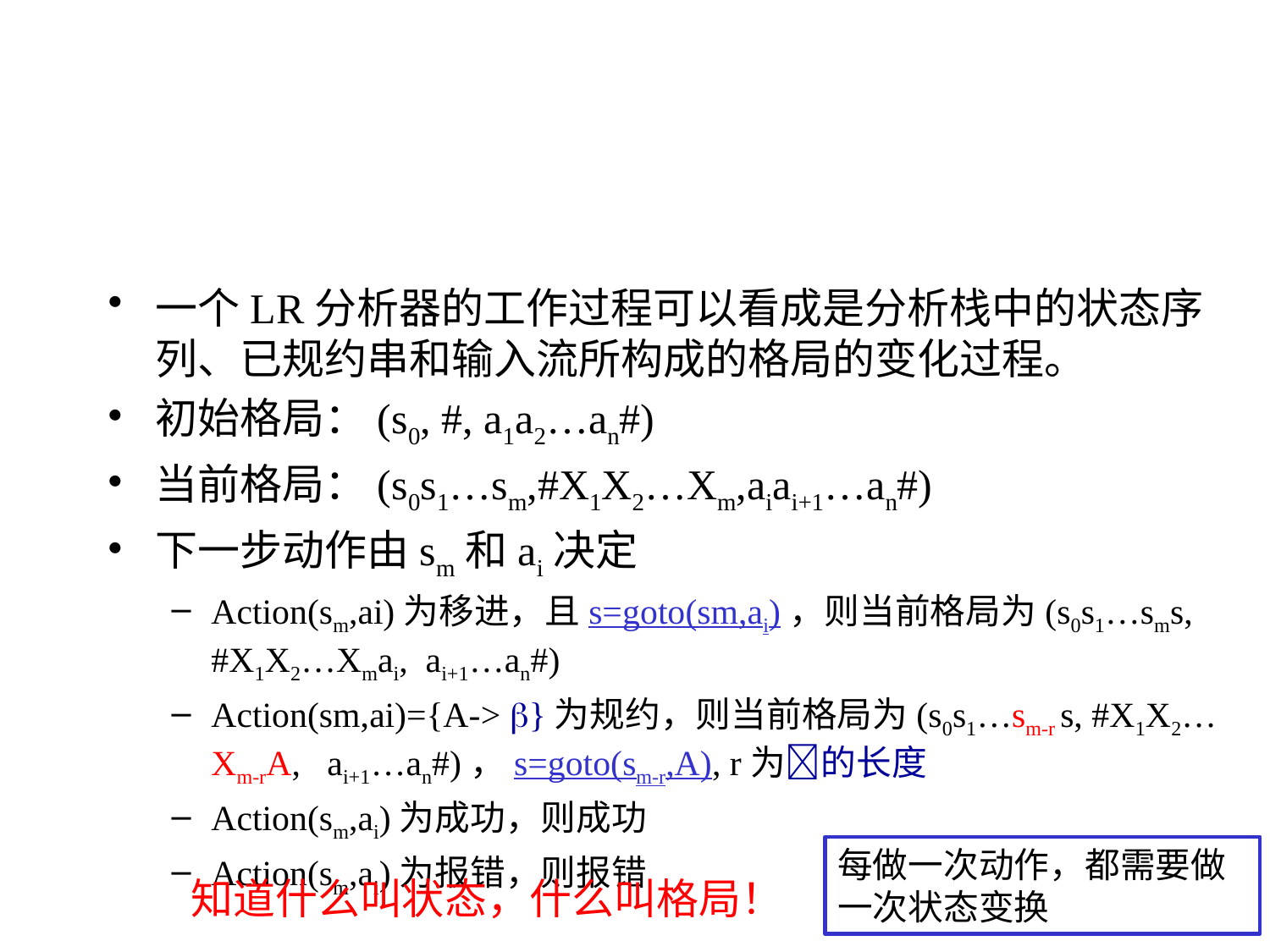

#
一个LR分析器的工作过程可以看成是分析栈中的状态序列、已规约串和输入流所构成的格局的变化过程。
初始格局：(s0, #, a1a2…an#)
当前格局：(s0s1…sm,#X1X2…Xm,aiai+1…an#)
下一步动作由sm和ai决定
Action(sm,ai)为移进，且s=goto(sm,ai)，则当前格局为(s0s1…sms, #X1X2…Xmai,  ai+1…an#)
Action(sm,ai)={A-> β}为规约，则当前格局为(s0s1…sm-r s, #X1X2…Xm-rA,   ai+1…an#)，s=goto(sm-r,A), r为β的长度
Action(sm,ai)为成功，则成功
Action(sm,ai)为报错，则报错

每做一次动作，都需要做一次状态变换
知道什么叫状态，什么叫格局！